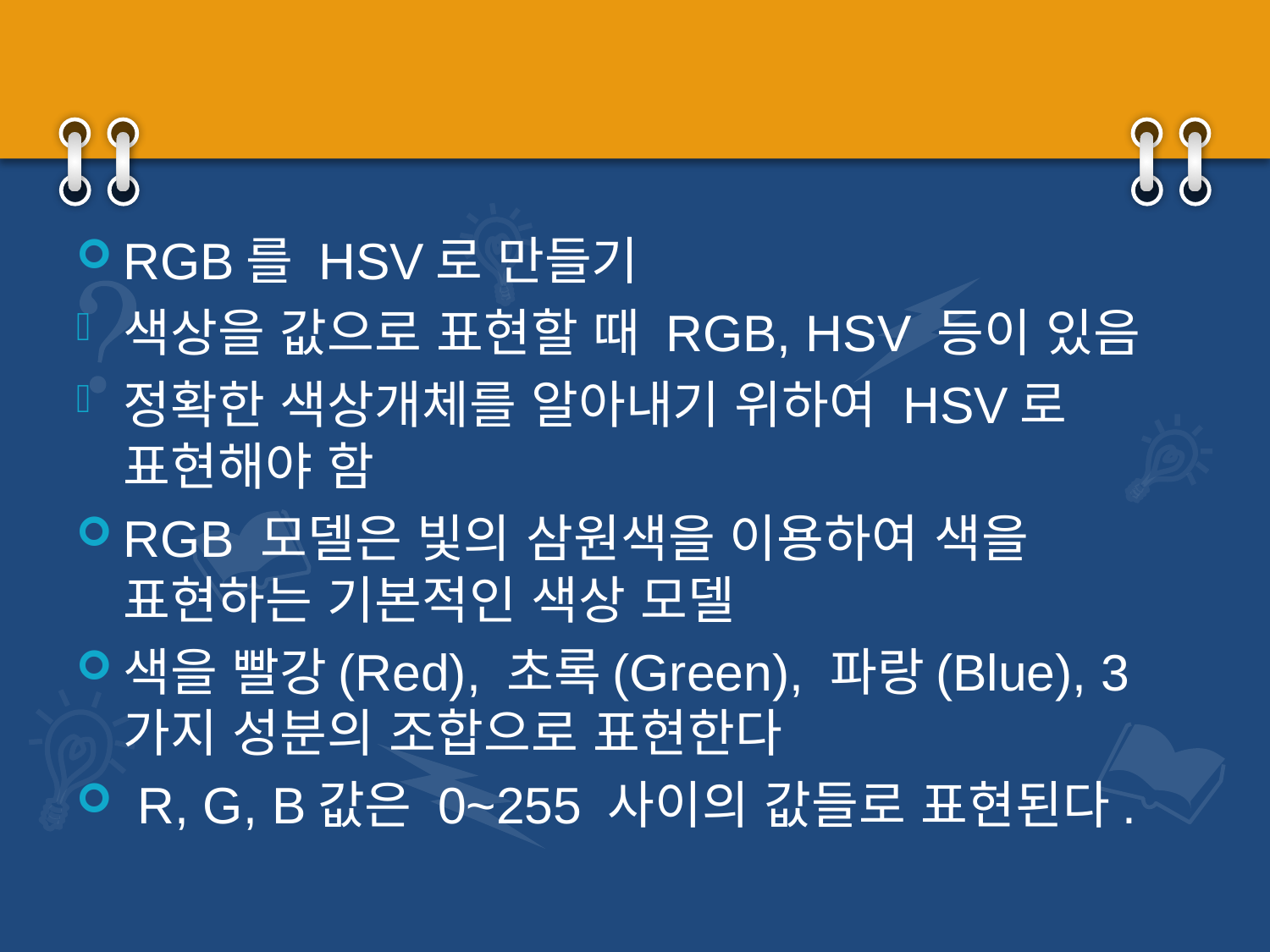

#
RGB를 HSV로 만들기
색상을 값으로 표현할 때 RGB, HSV 등이 있음
정확한 색상개체를 알아내기 위하여 HSV로 표현해야 함
RGB 모델은 빛의 삼원색을 이용하여 색을 표현하는 기본적인 색상 모델
색을 빨강(Red), 초록(Green), 파랑(Blue), 3가지 성분의 조합으로 표현한다
 R, G, B값은 0~255 사이의 값들로 표현된다.